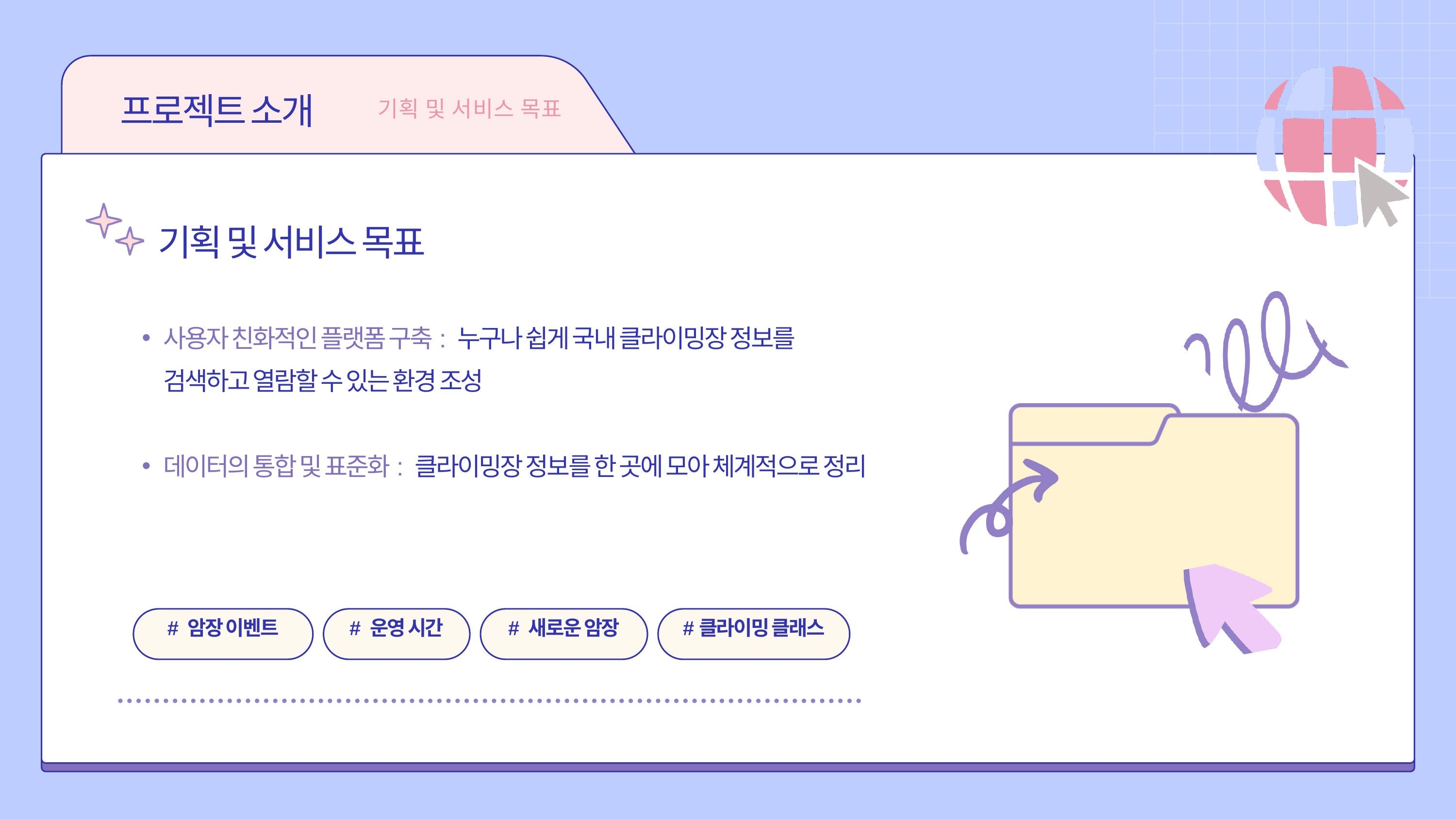

프로젝트 소개
기획 및 서비스 목표

기획 및 서비스 목표

사용자 친화적인 플랫폼 구축: 누구나 쉽게 국내 클라이밍장 정보를 검색하고 열람할 수 있는 환경 조성

데이터의 통합 및 표준화: 클라이밍장 정보를 한 곳에 모아 체계적으로 정리

# 암장 이벤트

# 운영 시간

# 새로운 암장

#클라이밍 클래스